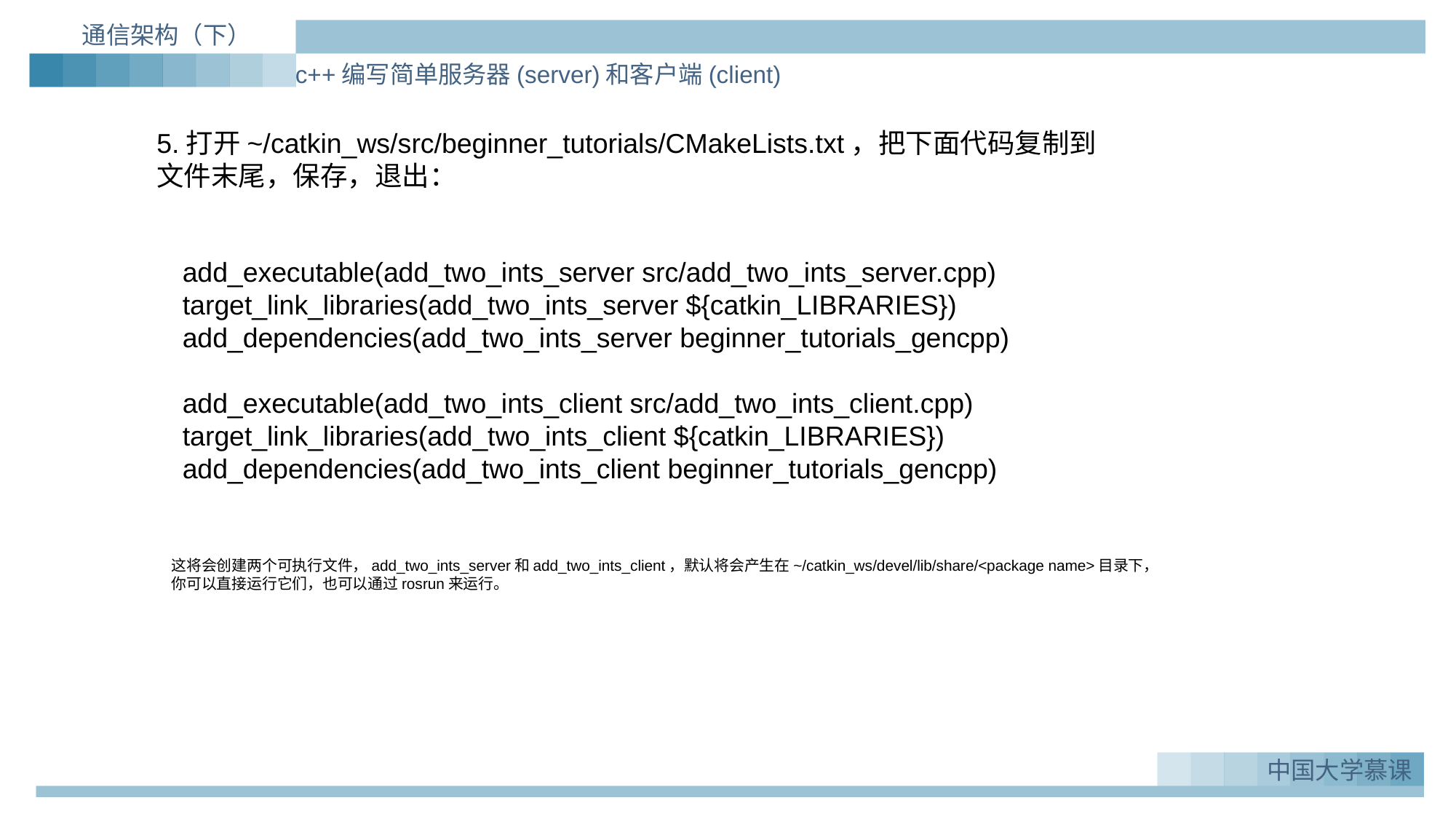

通信架构（下）
c++编写简单服务器(server)和客户端(client)
5.打开~/catkin_ws/src/beginner_tutorials/CMakeLists.txt，把下面代码复制到文件末尾，保存，退出：
add_executable(add_two_ints_server src/add_two_ints_server.cpp)
target_link_libraries(add_two_ints_server ${catkin_LIBRARIES})
add_dependencies(add_two_ints_server beginner_tutorials_gencpp)

add_executable(add_two_ints_client src/add_two_ints_client.cpp)
target_link_libraries(add_two_ints_client ${catkin_LIBRARIES})
add_dependencies(add_two_ints_client beginner_tutorials_gencpp)
这将会创建两个可执行文件，add_two_ints_server和add_two_ints_client，默认将会产生在~/catkin_ws/devel/lib/share/<package name>目录下，你可以直接运行它们，也可以通过rosrun来运行。
中国大学慕课